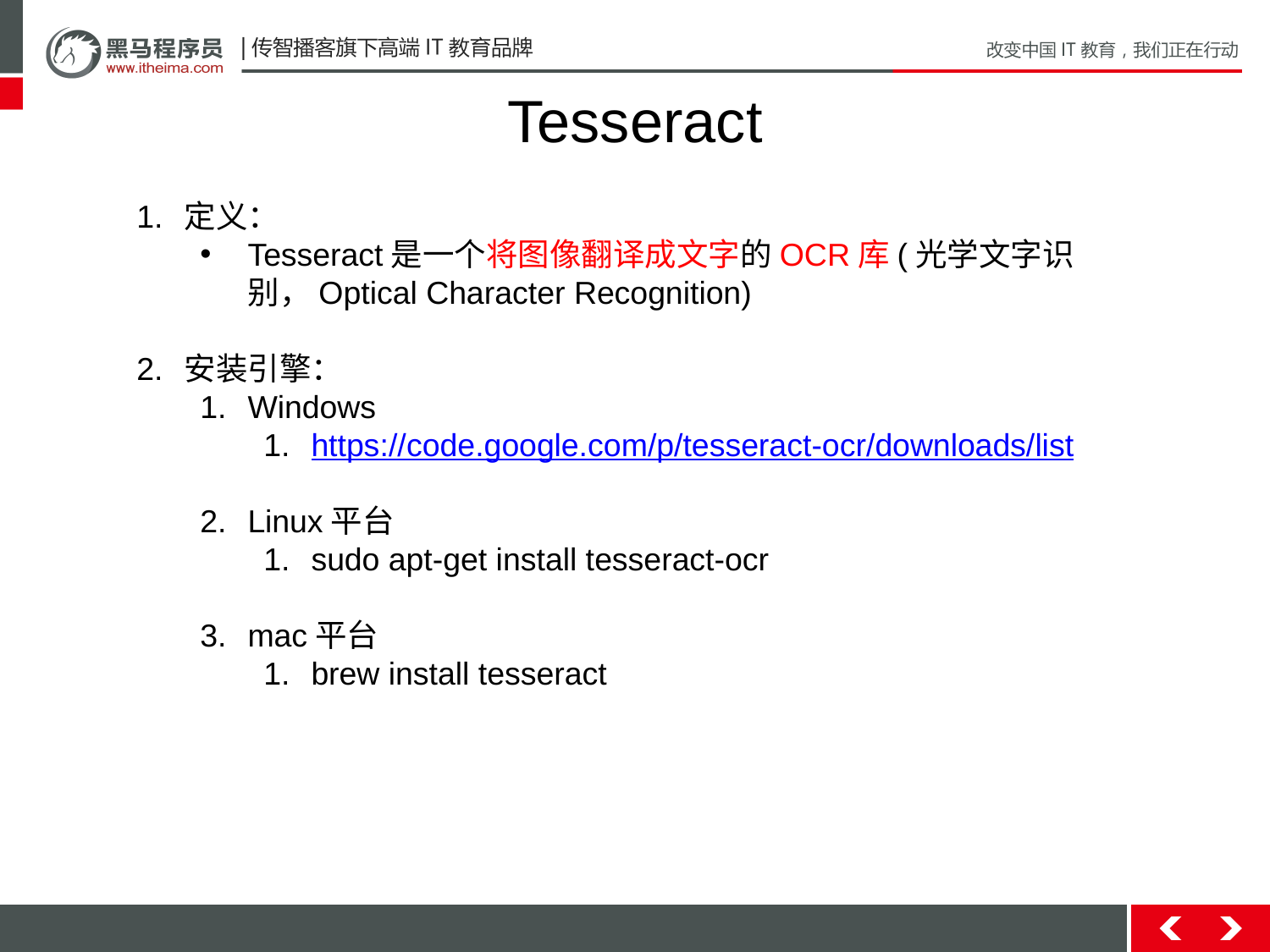

# Tesseract
定义：
Tesseract是一个将图像翻译成文字的OCR库(光学文字识别，Optical Character Recognition)

安装引擎：
Windows
https://code.google.com/p/tesseract-ocr/downloads/list

Linux平台
sudo apt-get install tesseract-ocr

mac平台
brew install tesseract